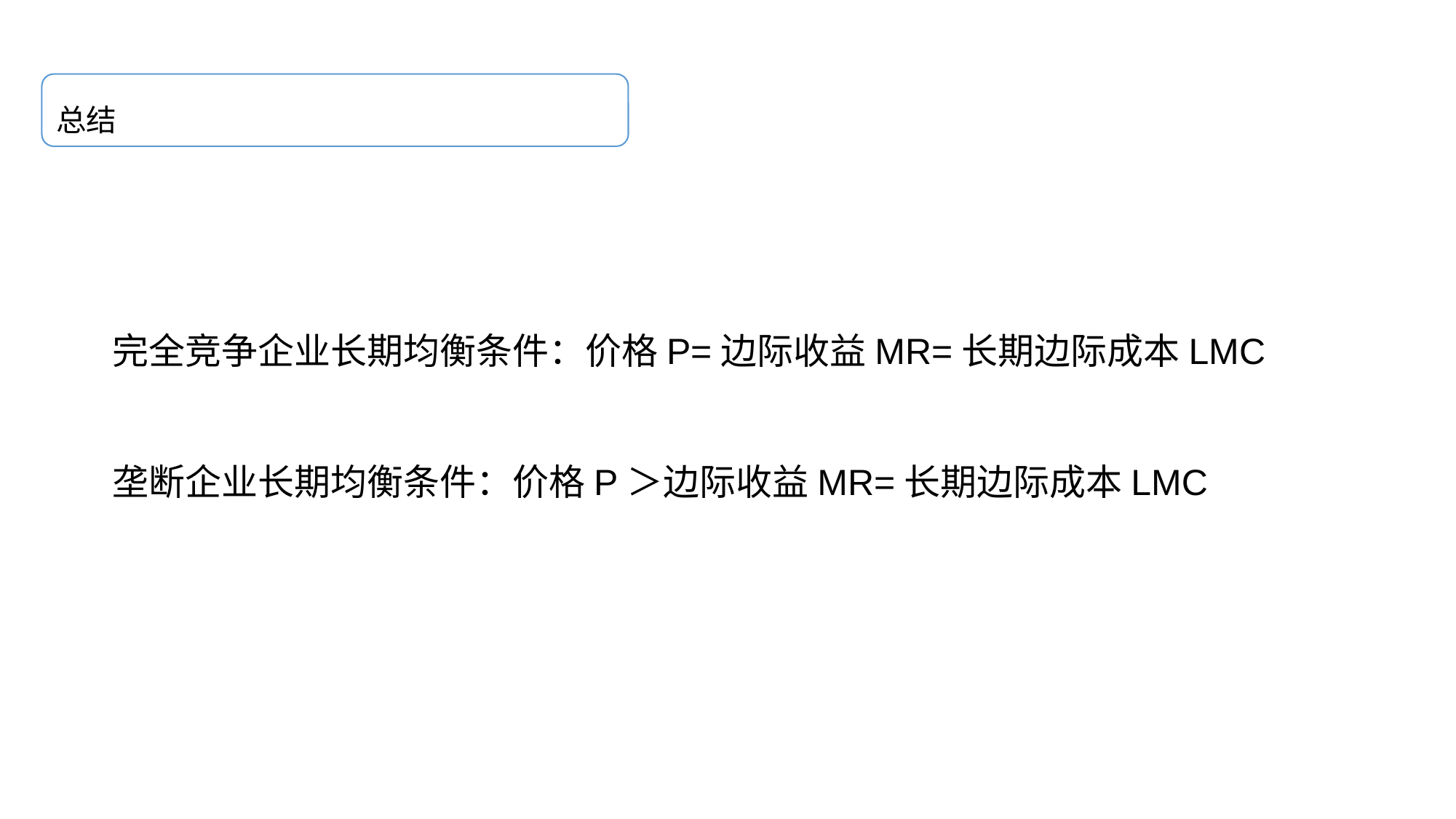

总结
完全竞争企业长期均衡条件：价格P=边际收益MR=长期边际成本LMC

垄断企业长期均衡条件：价格P＞边际收益MR=长期边际成本LMC